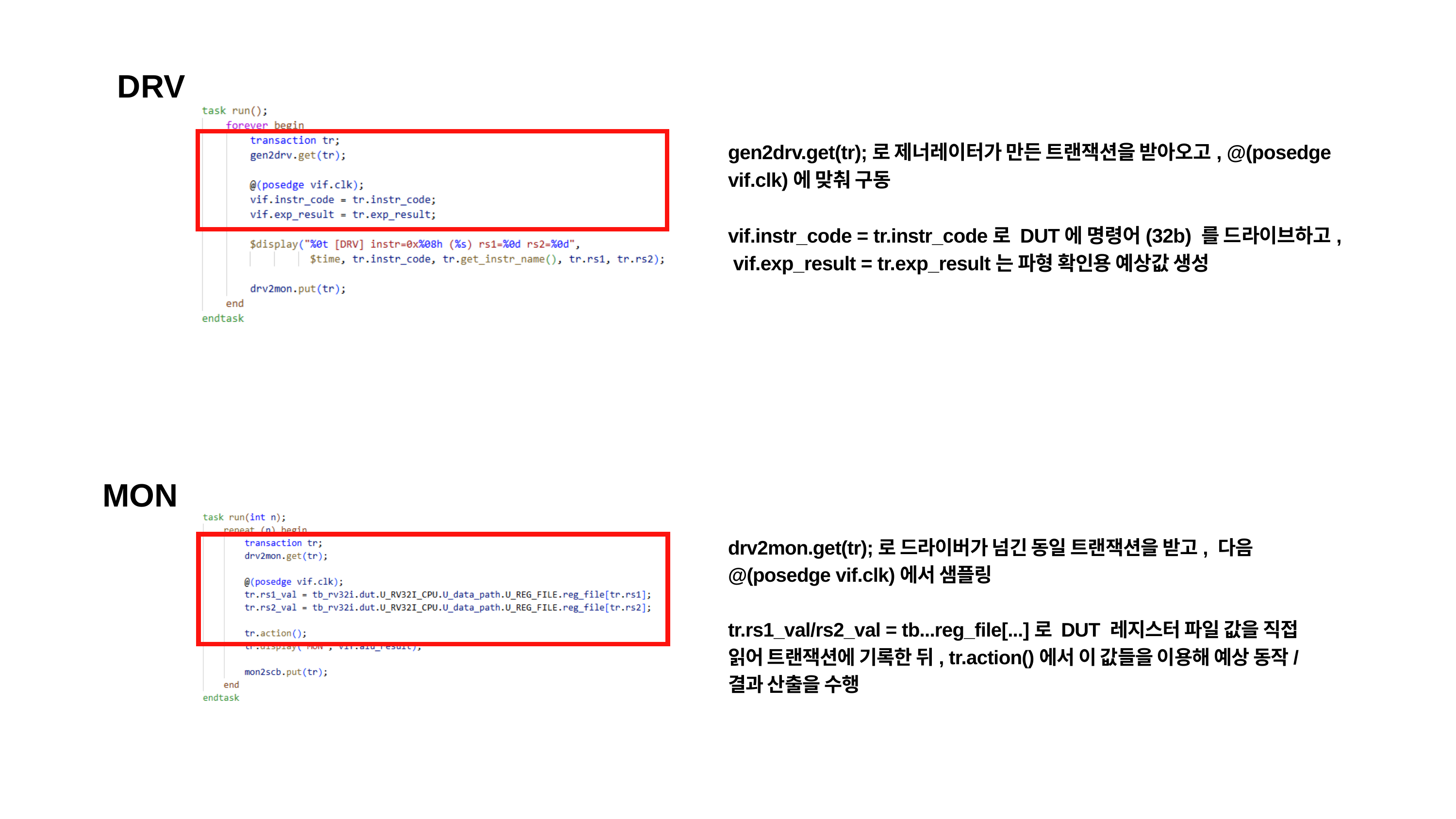

DRV

gen2drv.get(tr);로 제너레이터가 만든 트랜잭션을 받아오고, @(posedge vif.clk)에 맞춰 구동

vif.instr_code = tr.instr_code로 DUT에 명령어(32b) 를 드라이브하고, vif.exp_result = tr.exp_result는 파형 확인용 예상값 생성

MON

drv2mon.get(tr);로 드라이버가 넘긴 동일 트랜잭션을 받고, 다음 @(posedge vif.clk)에서 샘플링

tr.rs1_val/rs2_val = tb...reg_file[...]로 DUT 레지스터 파일 값을 직접 읽어 트랜잭션에 기록한 뒤, tr.action()에서 이 값들을 이용해 예상 동작/결과 산출을 수행